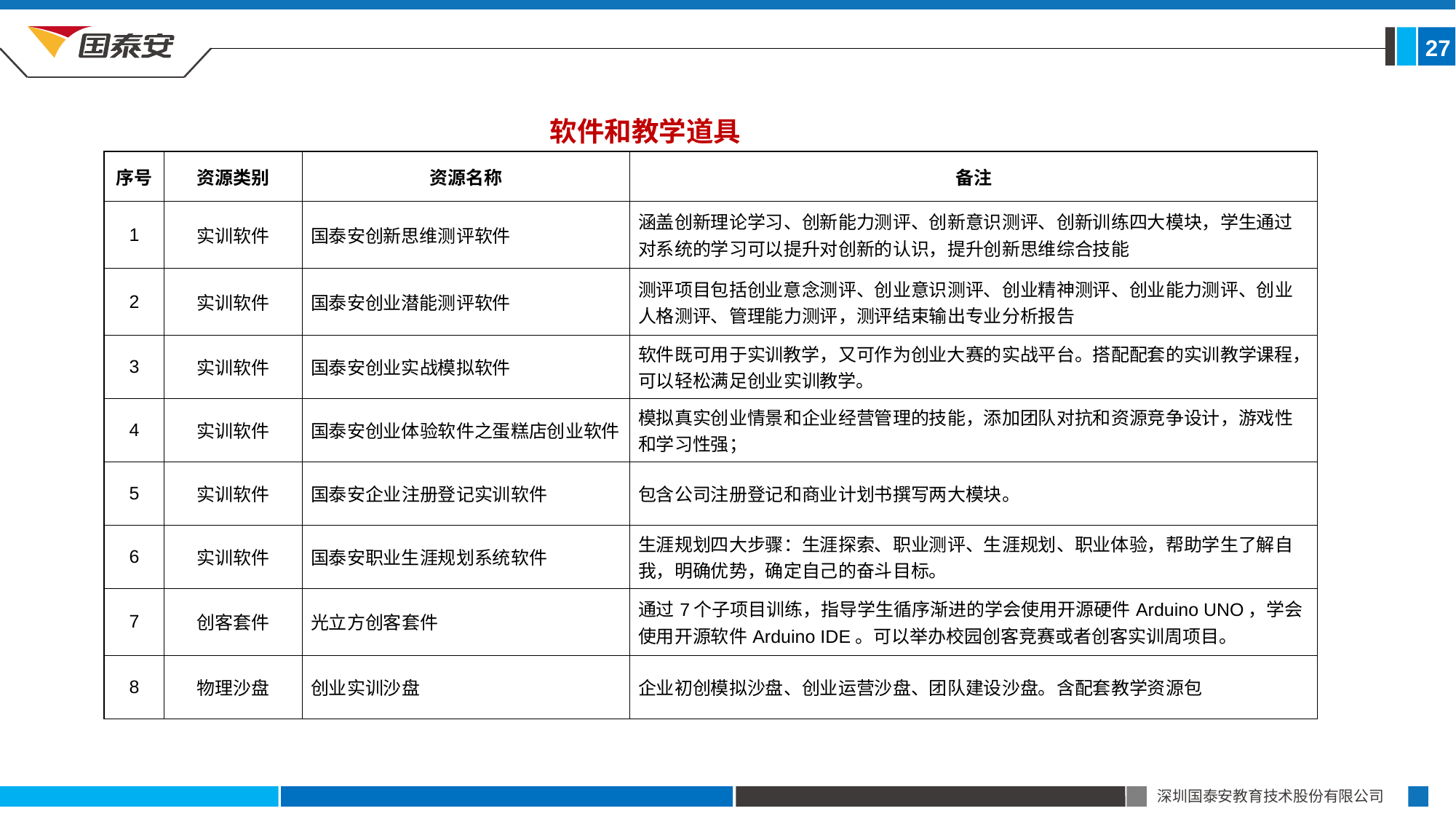

27
 软件和教学道具
| 序号 | 资源类别 | 资源名称 | 备注 |
| --- | --- | --- | --- |
| 1 | 实训软件 | 国泰安创新思维测评软件 | 涵盖创新理论学习、创新能力测评、创新意识测评、创新训练四大模块，学生通过对系统的学习可以提升对创新的认识，提升创新思维综合技能 |
| 2 | 实训软件 | 国泰安创业潜能测评软件 | 测评项目包括创业意念测评、创业意识测评、创业精神测评、创业能力测评、创业人格测评、管理能力测评，测评结束输出专业分析报告 |
| 3 | 实训软件 | 国泰安创业实战模拟软件 | 软件既可用于实训教学，又可作为创业大赛的实战平台。搭配配套的实训教学课程，可以轻松满足创业实训教学。 |
| 4 | 实训软件 | 国泰安创业体验软件之蛋糕店创业软件 | 模拟真实创业情景和企业经营管理的技能，添加团队对抗和资源竞争设计，游戏性和学习性强； |
| 5 | 实训软件 | 国泰安企业注册登记实训软件 | 包含公司注册登记和商业计划书撰写两大模块。 |
| 6 | 实训软件 | 国泰安职业生涯规划系统软件 | 生涯规划四大步骤：生涯探索、职业测评、生涯规划、职业体验，帮助学生了解自我，明确优势，确定自己的奋斗目标。 |
| 7 | 创客套件 | 光立方创客套件 | 通过7个子项目训练，指导学生循序渐进的学会使用开源硬件Arduino UNO，学会使用开源软件Arduino IDE。可以举办校园创客竞赛或者创客实训周项目。 |
| 8 | 物理沙盘 | 创业实训沙盘 | 企业初创模拟沙盘、创业运营沙盘、团队建设沙盘。含配套教学资源包 |